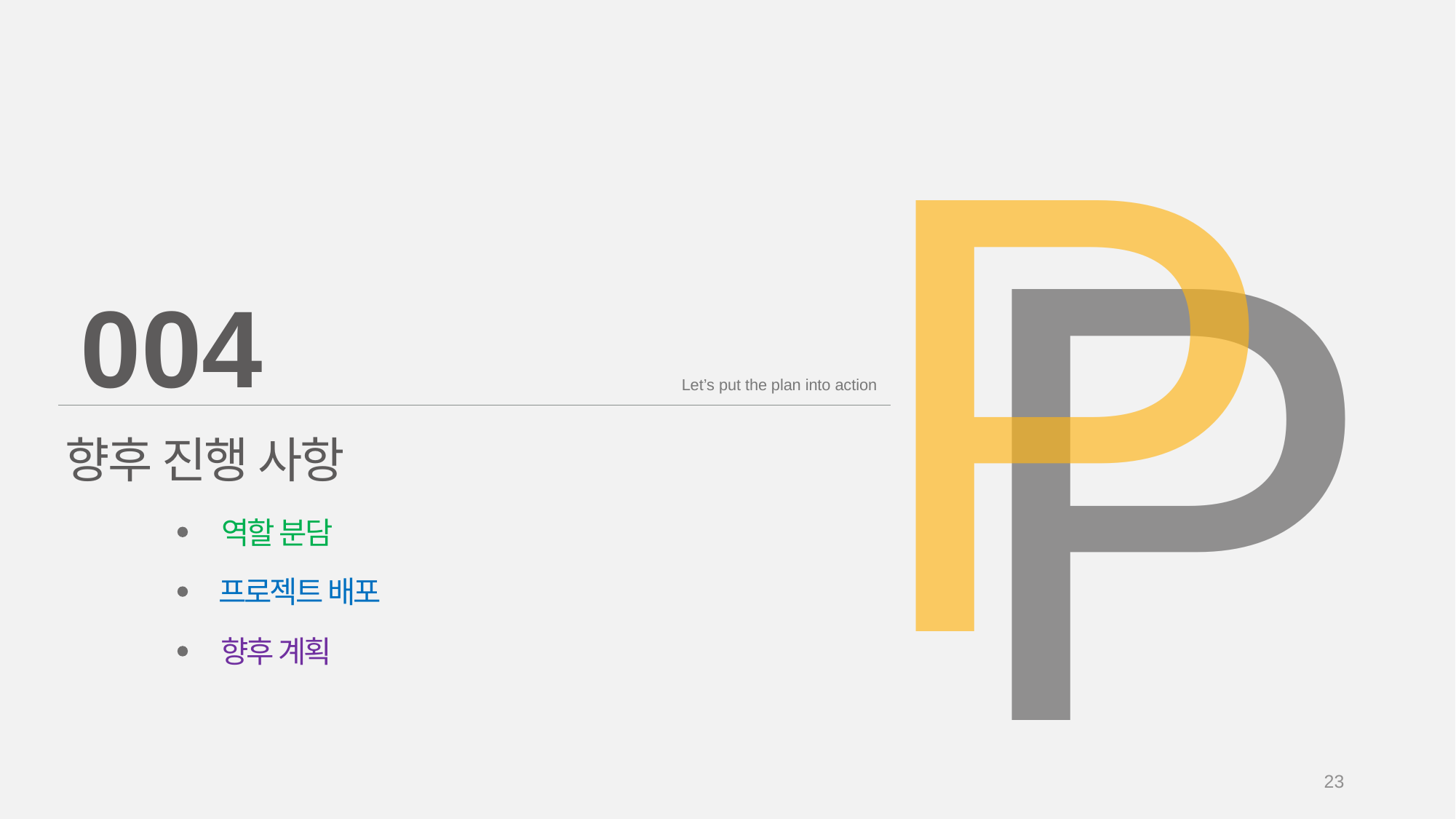

P
P
004
Let’s put the plan into action
향후 진행 사항
역할 분담

프로젝트 배포

향후 계획

23